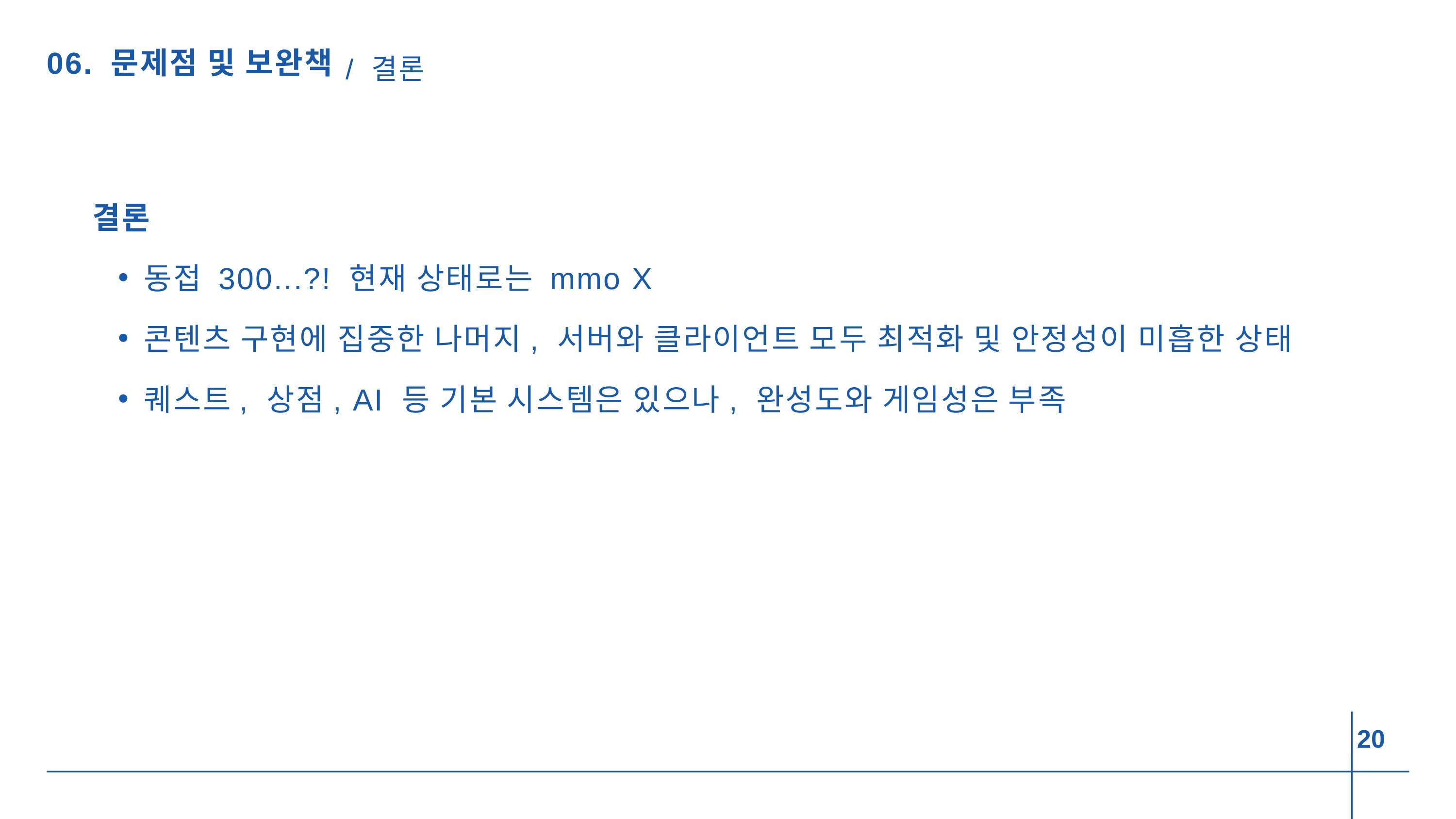

/ 결론
06. 문제점 및 보완책
결론
동접 300...?! 현재 상태로는 mmo X
콘텐츠 구현에 집중한 나머지, 서버와 클라이언트 모두 최적화 및 안정성이 미흡한 상태
퀘스트, 상점, AI 등 기본 시스템은 있으나, 완성도와 게임성은 부족

20